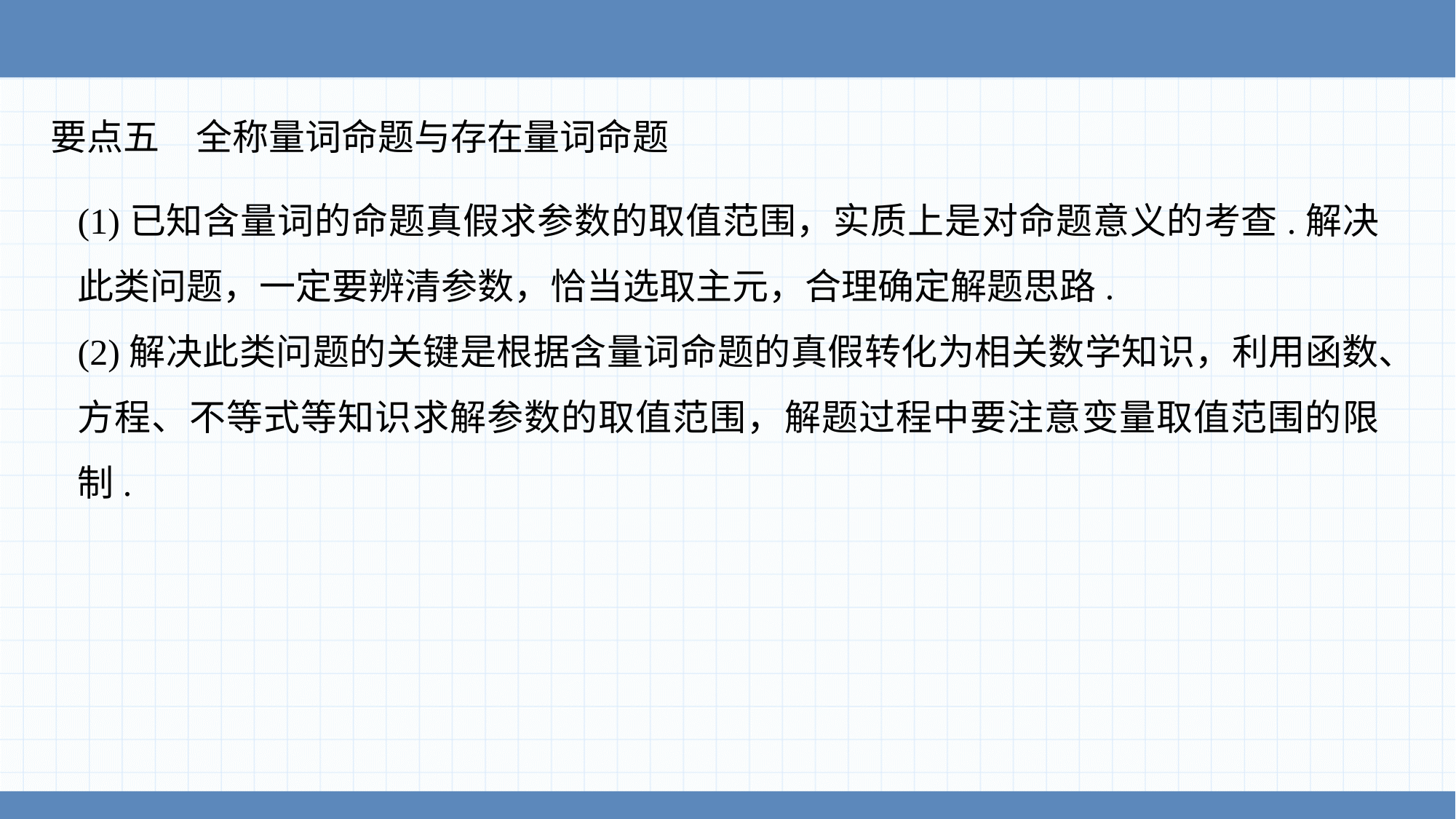

要点五　全称量词命题与存在量词命题
(1)已知含量词的命题真假求参数的取值范围，实质上是对命题意义的考查.解决此类问题，一定要辨清参数，恰当选取主元，合理确定解题思路.
(2)解决此类问题的关键是根据含量词命题的真假转化为相关数学知识，利用函数、方程、不等式等知识求解参数的取值范围，解题过程中要注意变量取值范围的限制.